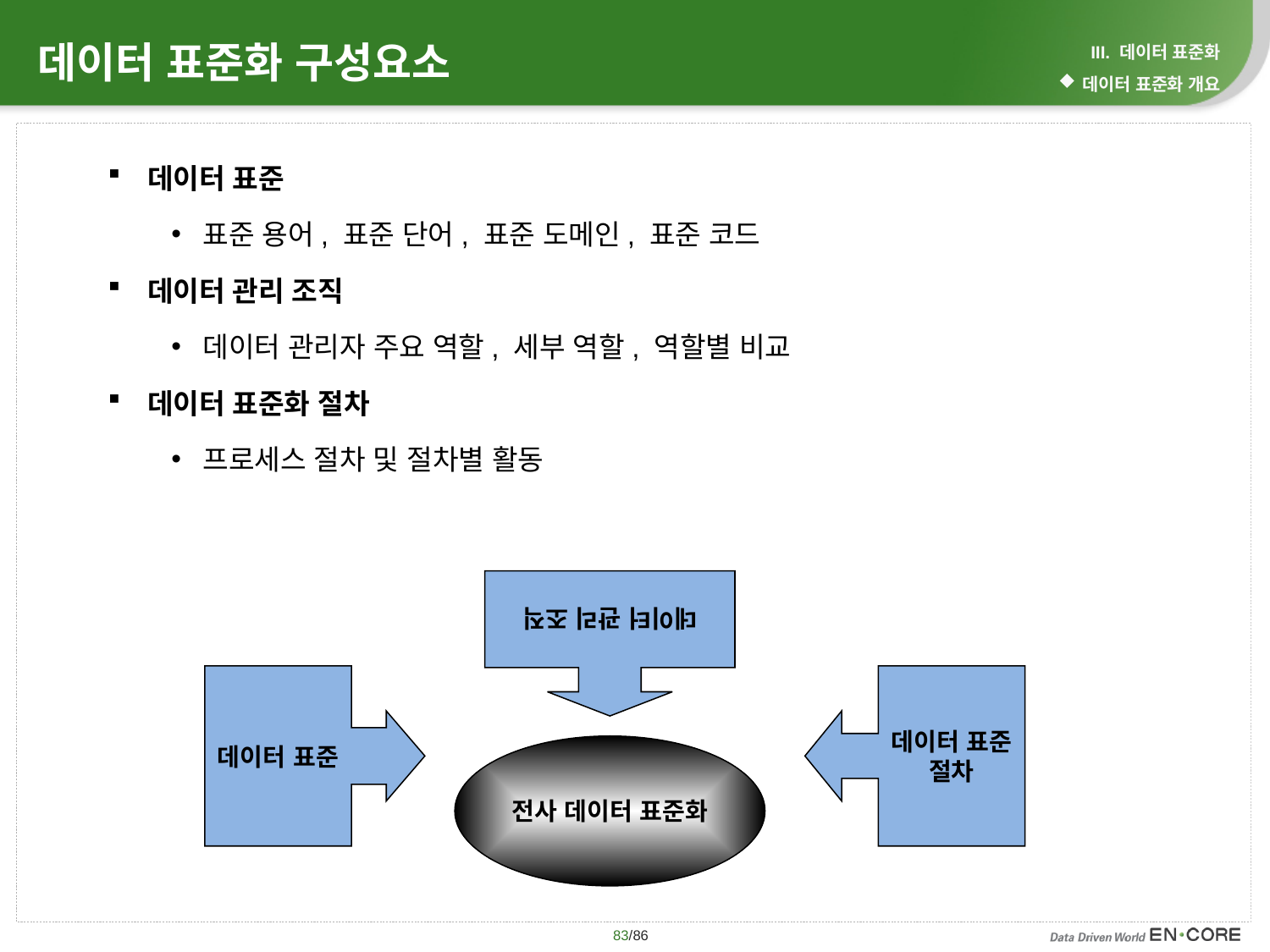

# 데이터 표준화 구성요소
III. 데이터 표준화
데이터 표준화 개요
데이터 표준
표준 용어, 표준 단어, 표준 도메인, 표준 코드
데이터 관리 조직
데이터 관리자 주요 역할, 세부 역할, 역할별 비교
데이터 표준화 절차
프로세스 절차 및 절차별 활동
데이터 관리 조직
데이터 표준
데이터 표준
절차
전사 데이터 표준화